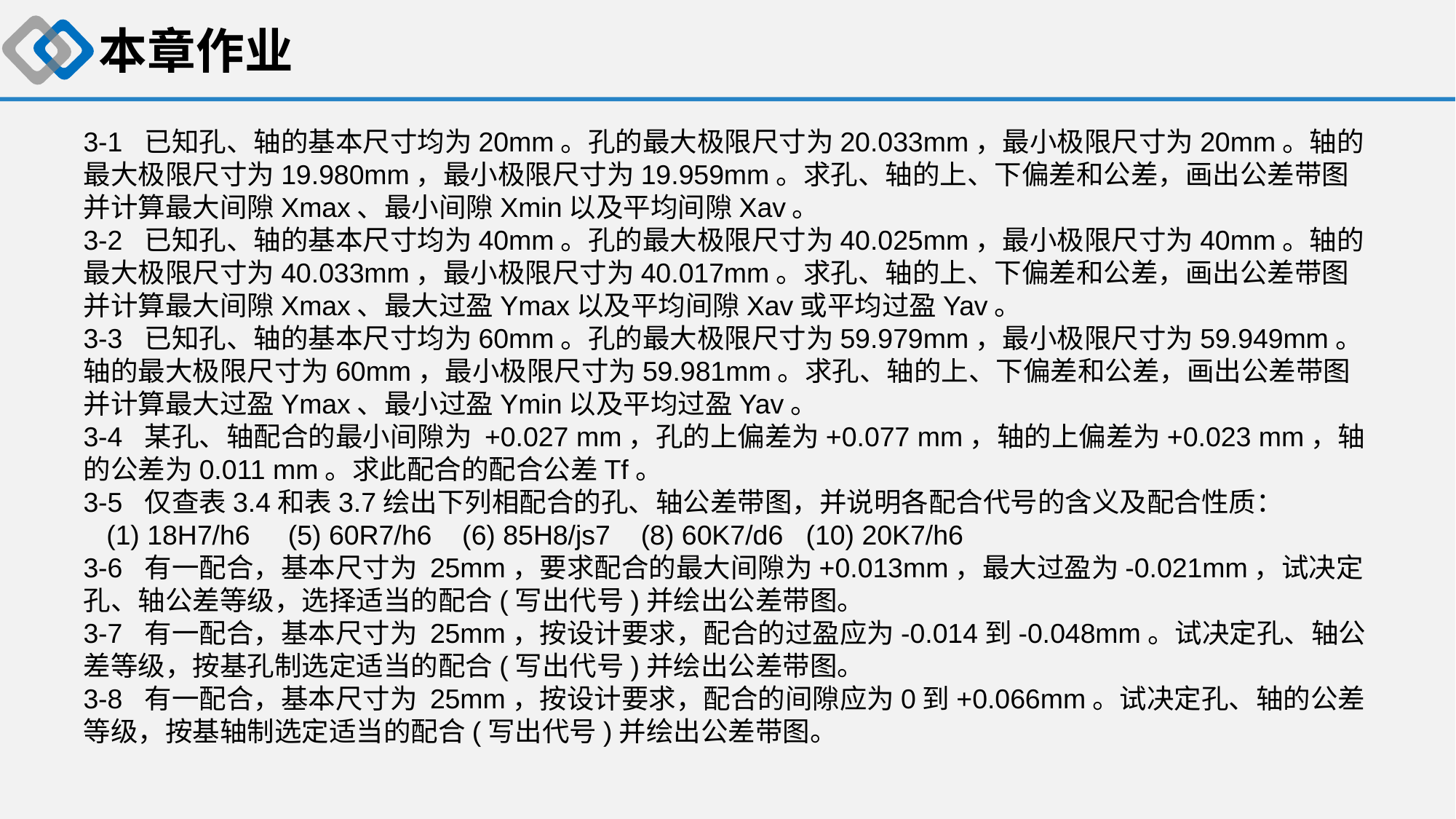

本章作业
3-1  已知孔、轴的基本尺寸均为20mm。孔的最大极限尺寸为20.033mm，最小极限尺寸为20mm。轴的最大极限尺寸为19.980mm，最小极限尺寸为19.959mm。求孔、轴的上、下偏差和公差，画出公差带图并计算最大间隙Xmax、最小间隙Xmin以及平均间隙Xav。
3-2  已知孔、轴的基本尺寸均为40mm。孔的最大极限尺寸为40.025mm，最小极限尺寸为40mm。轴的最大极限尺寸为40.033mm，最小极限尺寸为40.017mm。求孔、轴的上、下偏差和公差，画出公差带图并计算最大间隙Xmax、最大过盈Ymax以及平均间隙Xav或平均过盈Yav。
3-3  已知孔、轴的基本尺寸均为60mm。孔的最大极限尺寸为59.979mm，最小极限尺寸为59.949mm。轴的最大极限尺寸为60mm，最小极限尺寸为59.981mm。求孔、轴的上、下偏差和公差，画出公差带图并计算最大过盈Ymax、最小过盈Ymin以及平均过盈Yav。
3-4  某孔、轴配合的最小间隙为 +0.027 mm，孔的上偏差为+0.077 mm，轴的上偏差为+0.023 mm，轴的公差为0.011 mm。求此配合的配合公差Tf。
3-5  仅查表3.4和表3.7绘出下列相配合的孔、轴公差带图，并说明各配合代号的含义及配合性质：
   (1) 18H7/h6     (5) 60R7/h6    (6) 85H8/js7    (8) 60K7/d6   (10) 20K7/h6
3-6  有一配合，基本尺寸为 25mm，要求配合的最大间隙为+0.013mm，最大过盈为-0.021mm，试决定孔、轴公差等级，选择适当的配合(写出代号)并绘出公差带图。
3-7  有一配合，基本尺寸为 25mm，按设计要求，配合的过盈应为-0.014到-0.048mm。试决定孔、轴公差等级，按基孔制选定适当的配合(写出代号)并绘出公差带图。
3-8  有一配合，基本尺寸为 25mm，按设计要求，配合的间隙应为0到+0.066mm。试决定孔、轴的公差等级，按基轴制选定适当的配合(写出代号)并绘出公差带图。